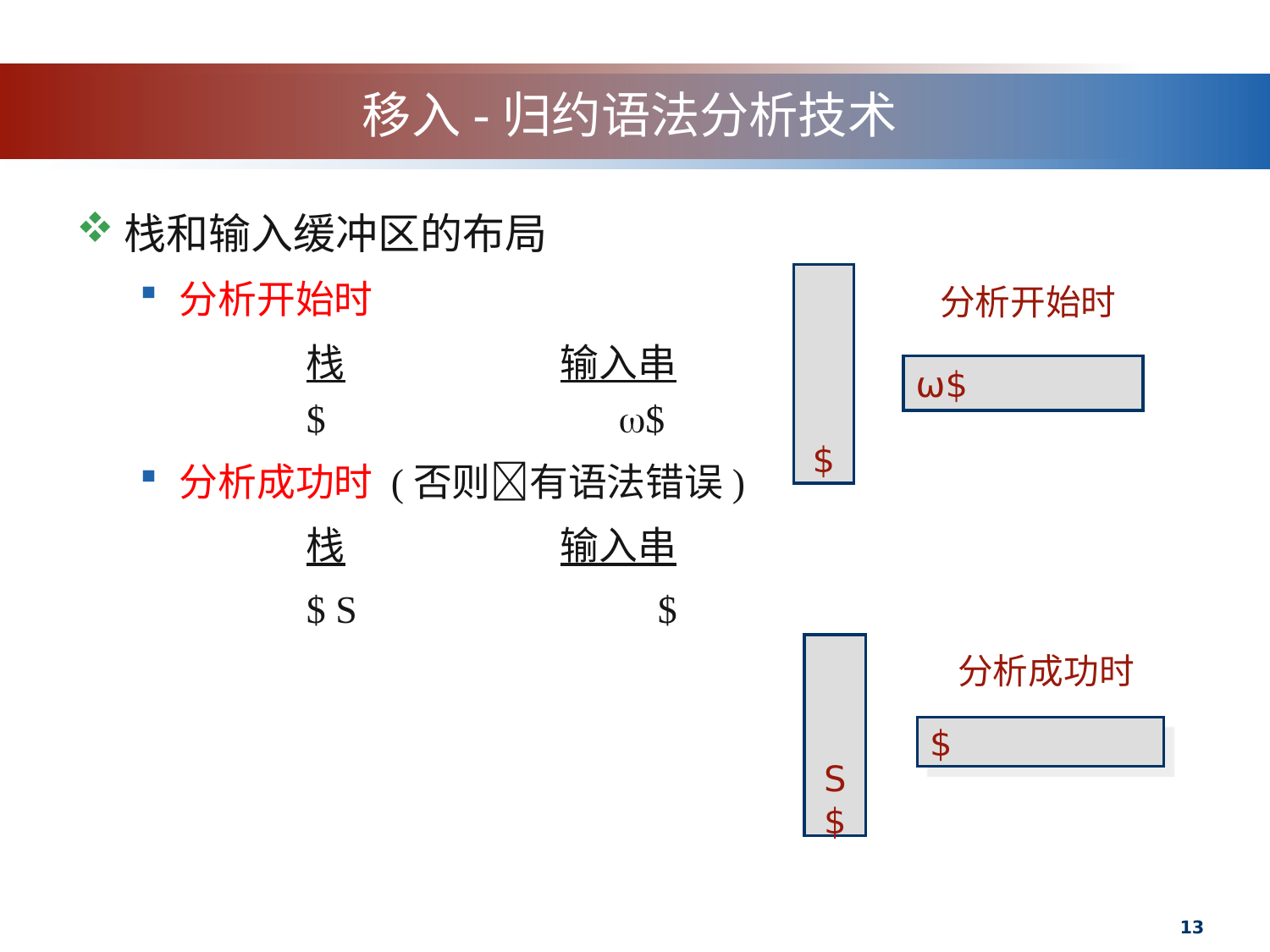

# 移入-归约语法分析技术
栈和输入缓冲区的布局
分析开始时
		栈 		输入串
		$		      ω$
分析成功时 (否则ω有语法错误)
		栈 		输入串
		$ S		          $

$
分析开始时
ω$

S
$
分析成功时
$
13